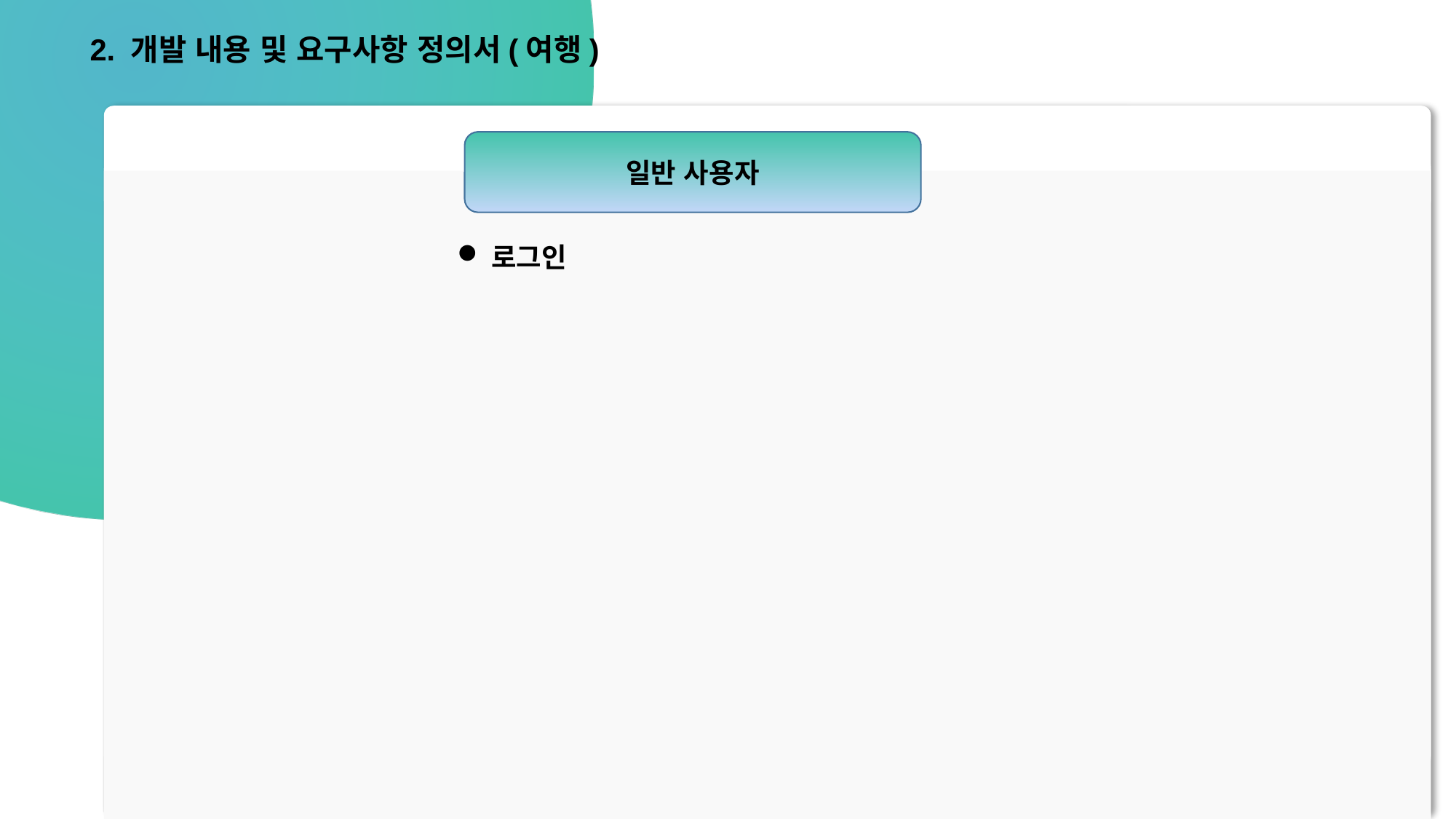

2. 개발 내용 및 요구사항 정의서(여행)
일반 사용자
로그인